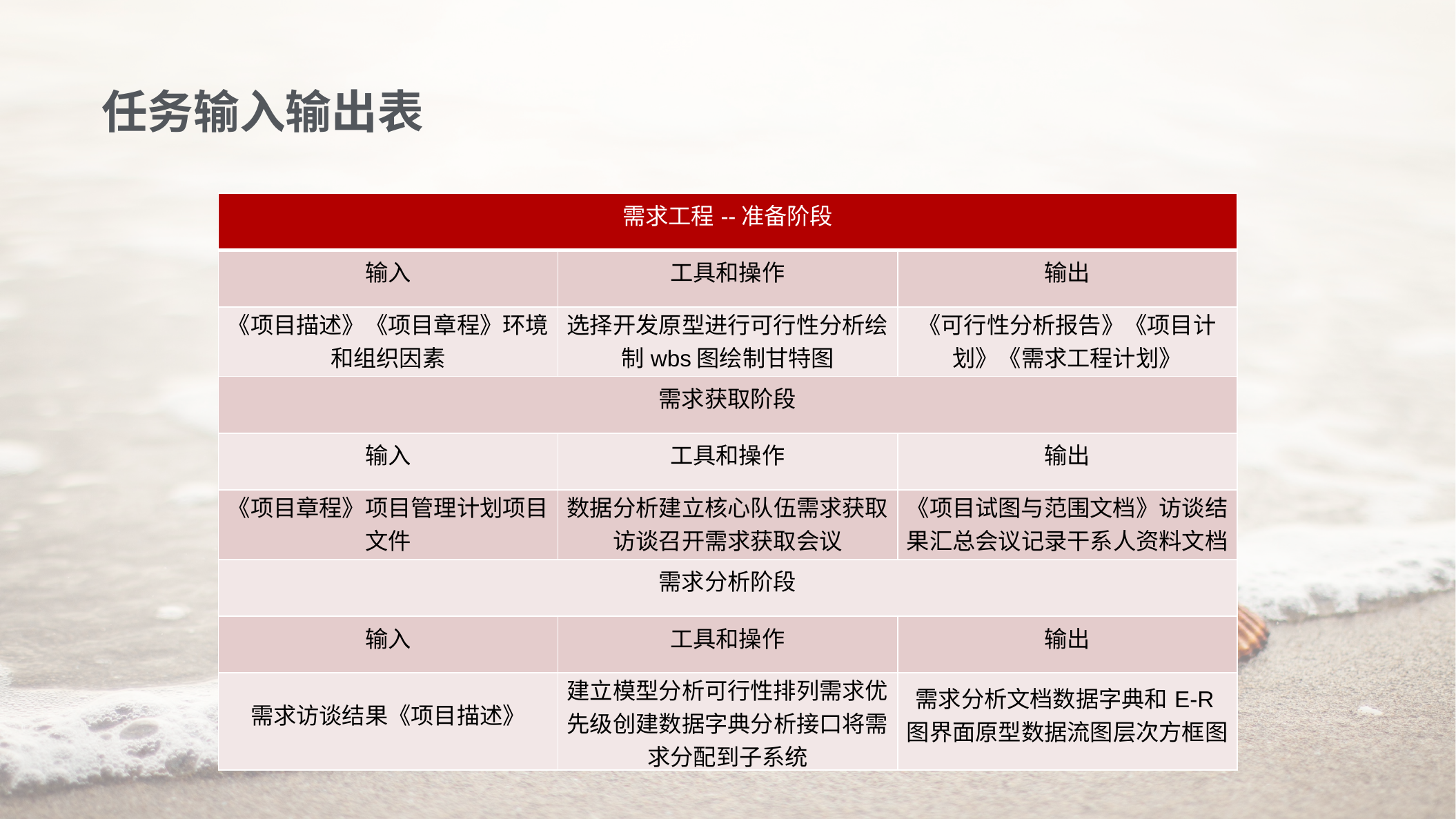

任务输入输出表
| 需求工程--准备阶段 |  |  |
| --- | --- | --- |
| 输入 | 工具和操作 | 输出 |
| 《项目描述》《项目章程》环境和组织因素 | 选择开发原型进行可行性分析绘制wbs图绘制甘特图 | 《可行性分析报告》《项目计划》《需求工程计划》 |
| 需求获取阶段 |  |  |
| 输入 | 工具和操作 | 输出 |
| 《项目章程》项目管理计划项目文件 | 数据分析建立核心队伍需求获取访谈召开需求获取会议 | 《项目试图与范围文档》访谈结果汇总会议记录干系人资料文档 |
| 需求分析阶段 |  |  |
| 输入 | 工具和操作 | 输出 |
| 需求访谈结果《项目描述》 | 建立模型分析可行性排列需求优先级创建数据字典分析接口将需求分配到子系统 | 需求分析文档数据字典和E-R图界面原型数据流图层次方框图 |